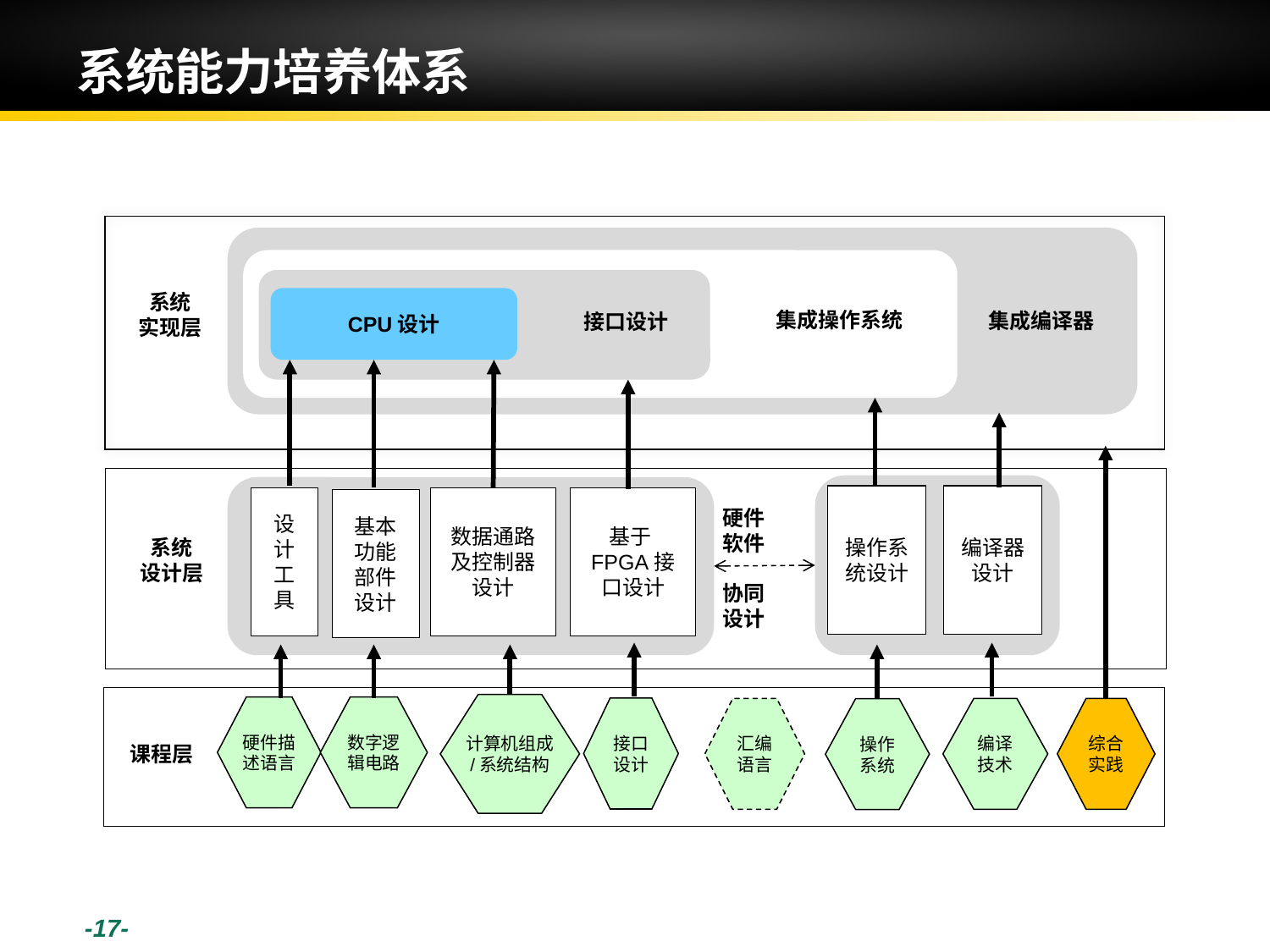

-17-
# 系统能力培养体系

系统
实现层
集成操作系统
集成编译器
接口设计
CPU设计

操作系统设计
编译器
设计
数据通路及控制器设计
基于FPGA接口设计
设计工具
基本功能部件设计
硬件
软件

协同
设计
系统
设计层

计算机组成
/系统结构
硬件描
述语言
数字逻
辑电路
接口
设计
汇编
语言
编译
技术
综合
实践
操作
系统
课程层